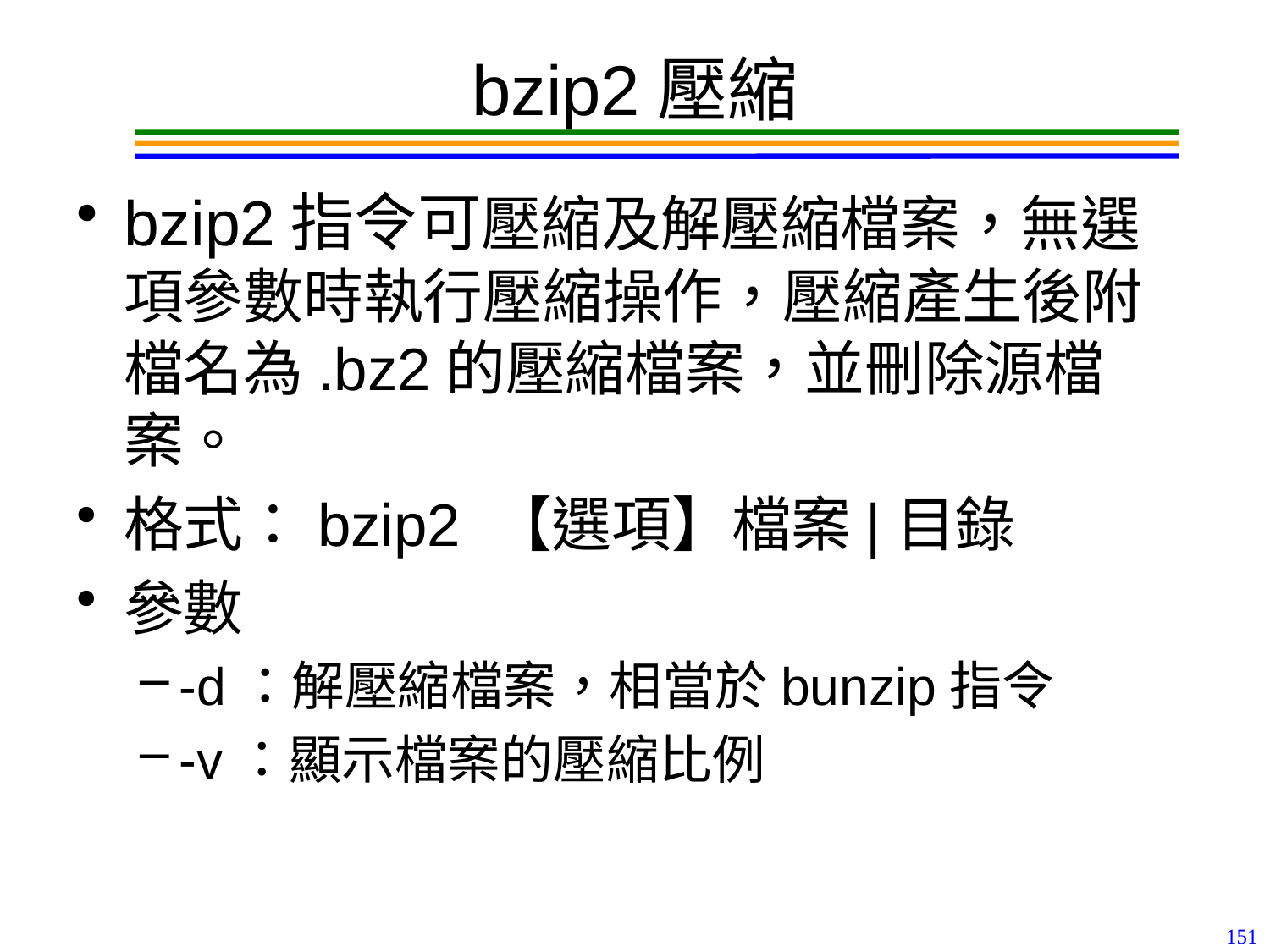

# bzip2壓縮
bzip2指令可壓縮及解壓縮檔案，無選項參數時執行壓縮操作，壓縮產生後附檔名為.bz2的壓縮檔案，並刪除源檔案。
格式：bzip2 【選項】檔案|目錄
參數
-d：解壓縮檔案，相當於bunzip指令
-v：顯示檔案的壓縮比例

151